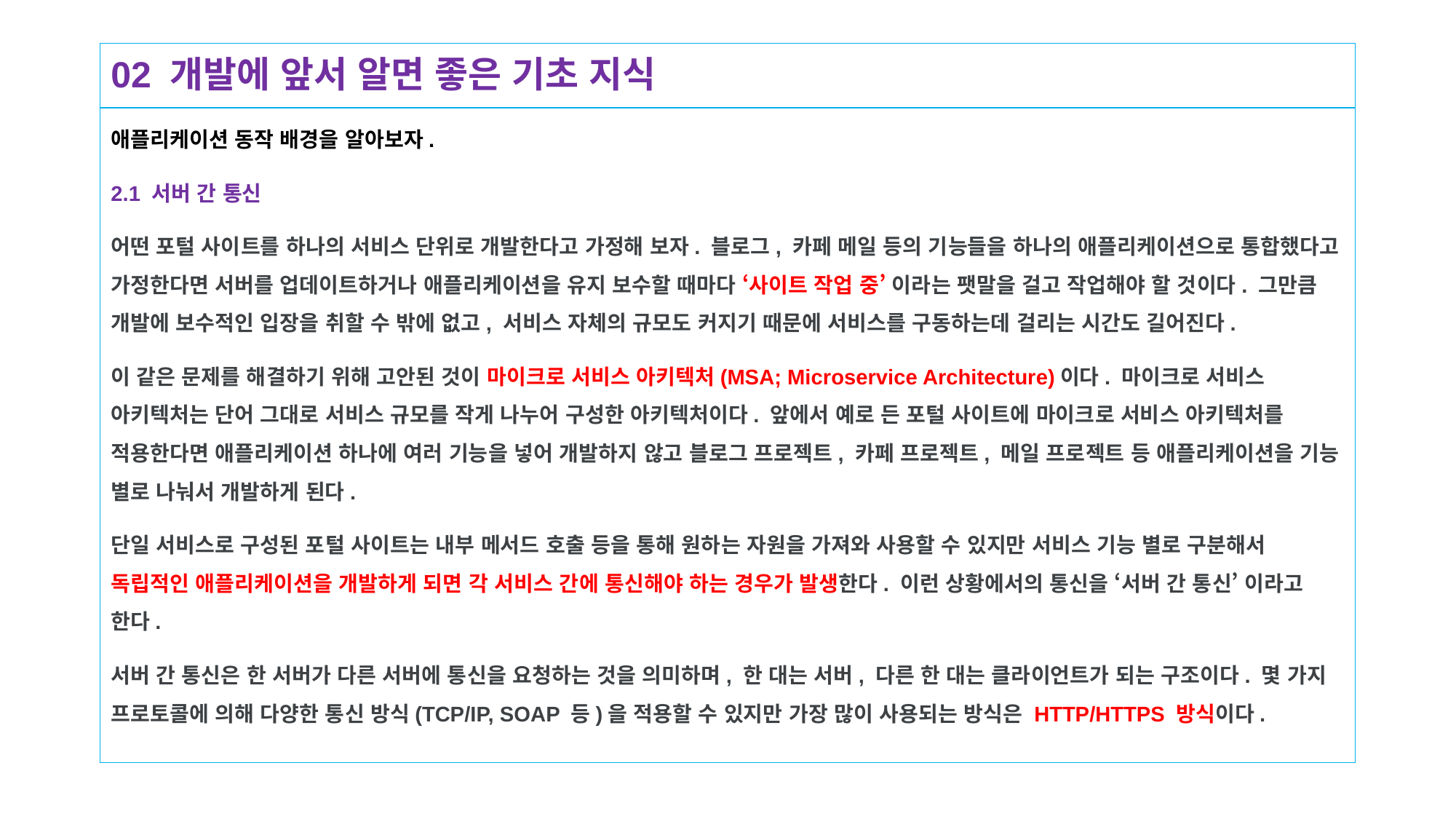

# 02 개발에 앞서 알면 좋은 기초 지식
애플리케이션 동작 배경을 알아보자.
2.1 서버 간 통신
어떤 포털 사이트를 하나의 서비스 단위로 개발한다고 가정해 보자. 블로그, 카페 메일 등의 기능들을 하나의 애플리케이션으로 통합했다고 가정한다면 서버를 업데이트하거나 애플리케이션을 유지 보수할 때마다 ‘사이트 작업 중’ 이라는 팻말을 걸고 작업해야 할 것이다. 그만큼 개발에 보수적인 입장을 취할 수 밖에 없고, 서비스 자체의 규모도 커지기 때문에 서비스를 구동하는데 걸리는 시간도 길어진다.
이 같은 문제를 해결하기 위해 고안된 것이 마이크로 서비스 아키텍처(MSA; Microservice Architecture)이다. 마이크로 서비스 아키텍처는 단어 그대로 서비스 규모를 작게 나누어 구성한 아키텍처이다. 앞에서 예로 든 포털 사이트에 마이크로 서비스 아키텍처를 적용한다면 애플리케이션 하나에 여러 기능을 넣어 개발하지 않고 블로그 프로젝트, 카페 프로젝트, 메일 프로젝트 등 애플리케이션을 기능 별로 나눠서 개발하게 된다.
단일 서비스로 구성된 포털 사이트는 내부 메서드 호출 등을 통해 원하는 자원을 가져와 사용할 수 있지만 서비스 기능 별로 구분해서 독립적인 애플리케이션을 개발하게 되면 각 서비스 간에 통신해야 하는 경우가 발생한다. 이런 상황에서의 통신을 ‘서버 간 통신’ 이라고 한다.
서버 간 통신은 한 서버가 다른 서버에 통신을 요청하는 것을 의미하며, 한 대는 서버, 다른 한 대는 클라이언트가 되는 구조이다. 몇 가지 프로토콜에 의해 다양한 통신 방식(TCP/IP, SOAP 등)을 적용할 수 있지만 가장 많이 사용되는 방식은 HTTP/HTTPS 방식이다.